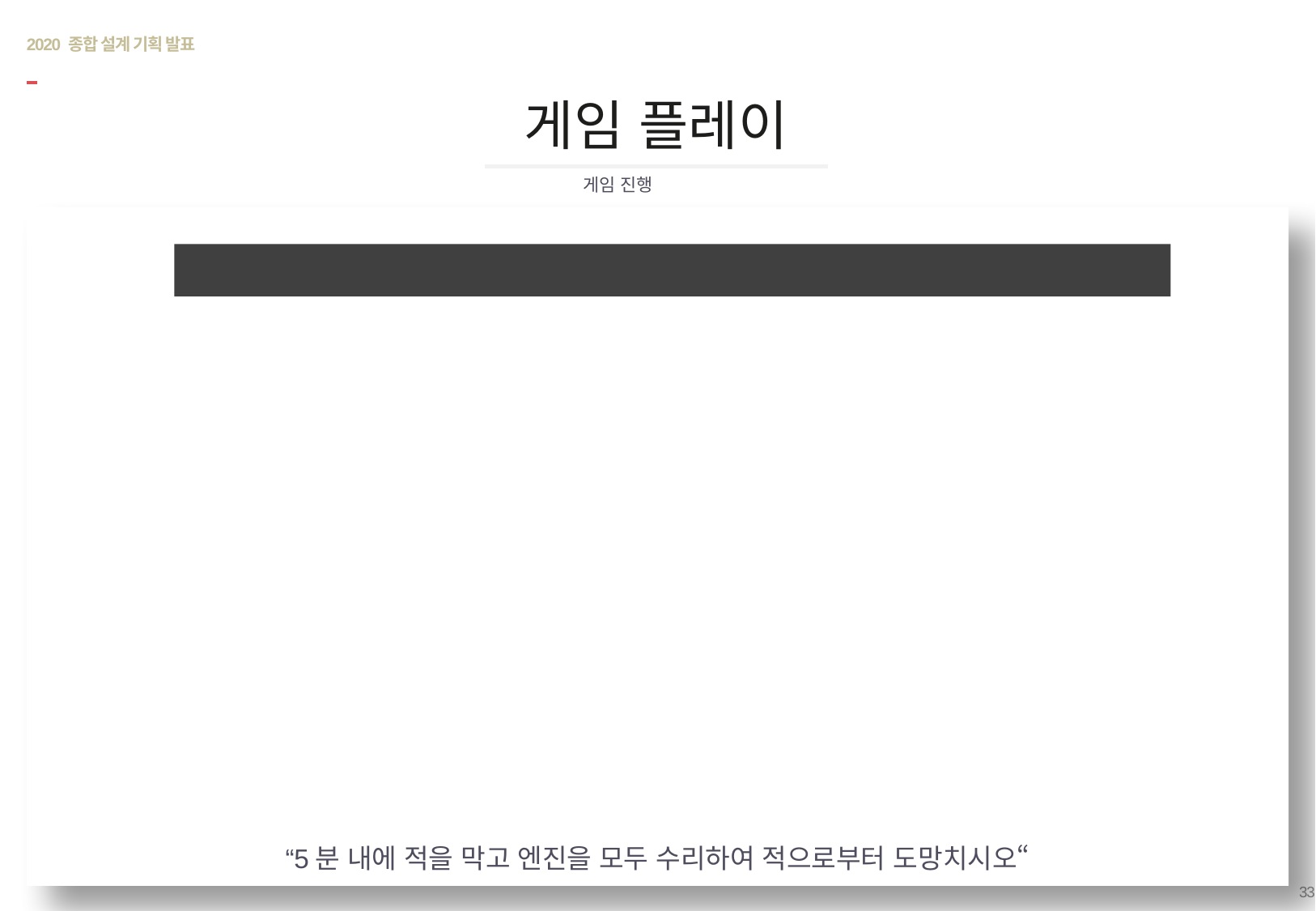

# 2020 종합 설계 기획 발표
게임 플레이
게임 진행

4. 게임 진행
“5분 내에 적을 막고 엔진을 모두 수리하여 적으로부터 도망치시오“
33